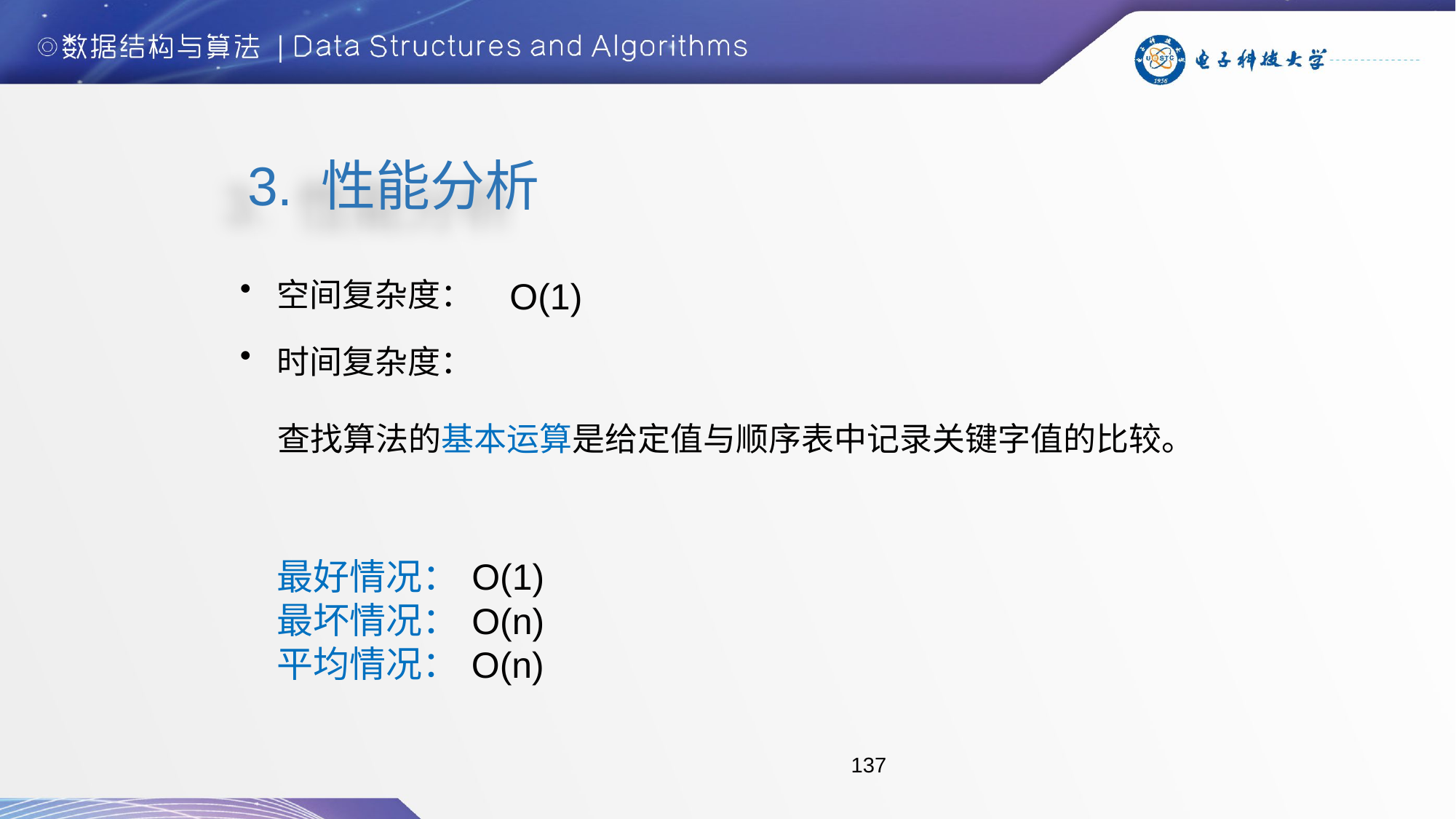

3. 性能分析
空间复杂度：
时间复杂度：
    查找算法的基本运算是给定值与顺序表中记录关键字值的比较。
O(1)
最好情况：
最坏情况：
平均情况：
O(1)
O(n)
O(n)
137